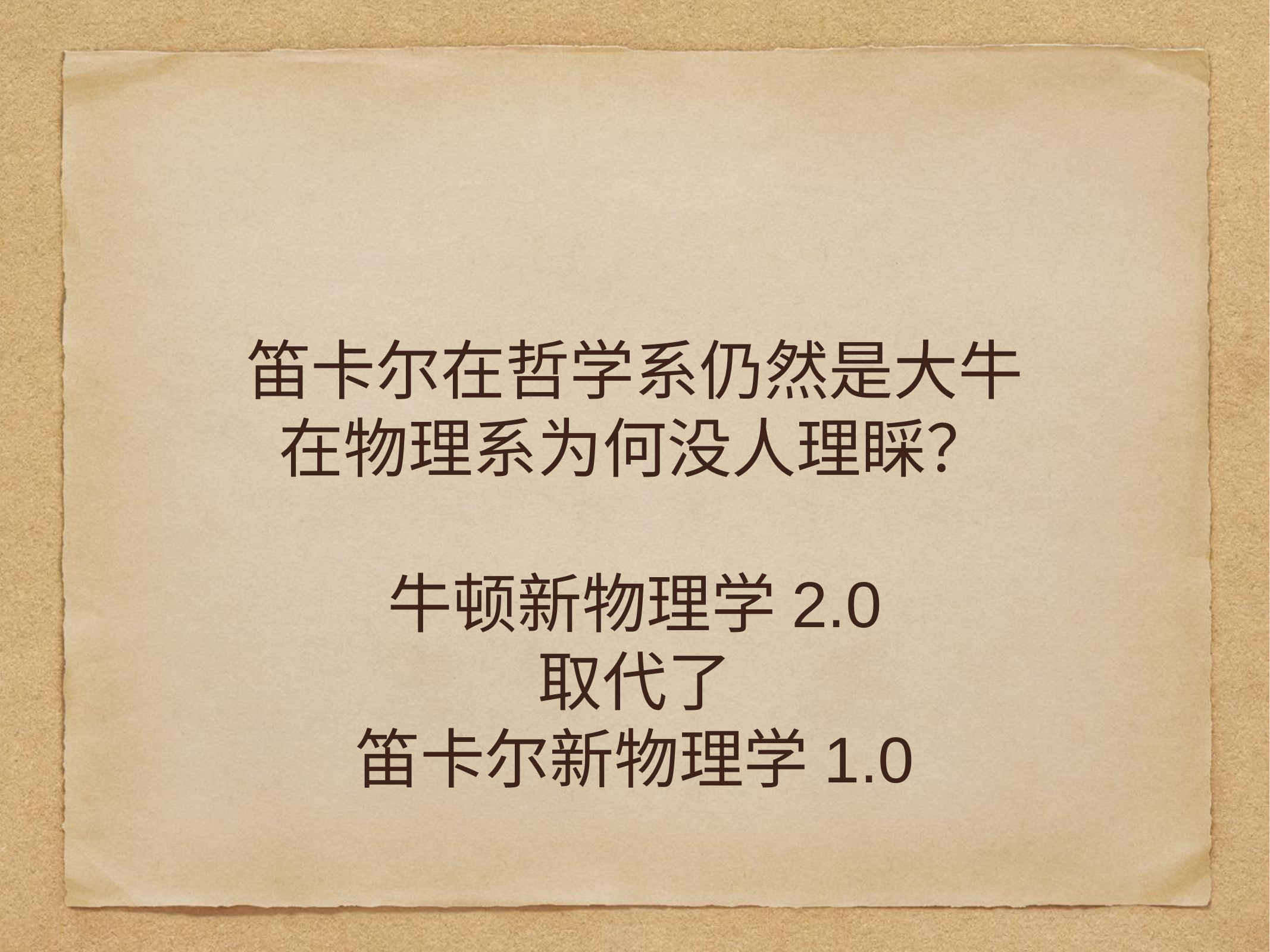

# 笛卡尔在哲学系仍然是大牛
在物理系为何没人理睬？

牛顿新物理学2.0
取代了
笛卡尔新物理学1.0